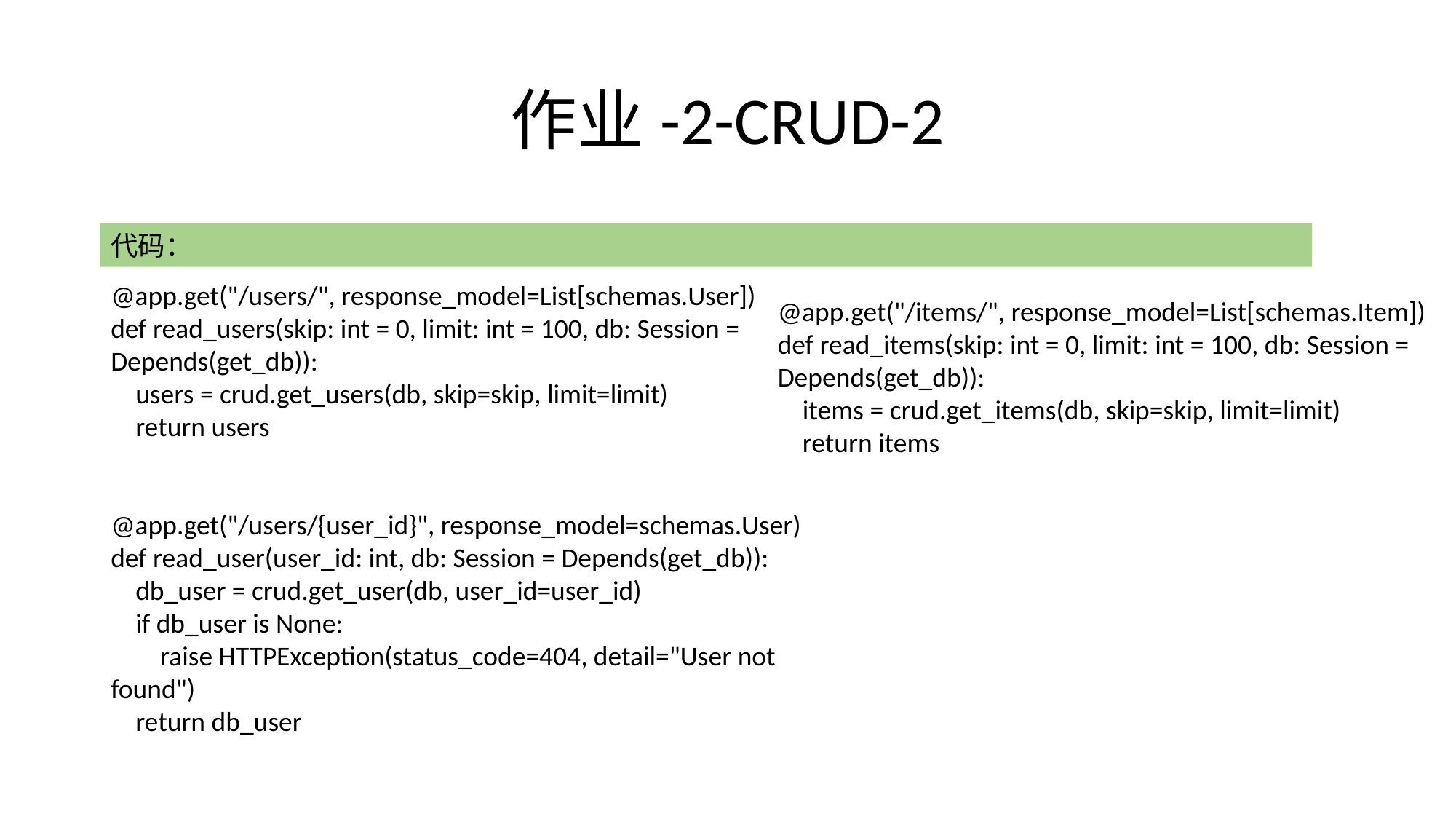

# 作业-2-CRUD-2
代码：
@app.get("/users/", response_model=List[schemas.User])
def read_users(skip: int = 0, limit: int = 100, db: Session = Depends(get_db)):
    users = crud.get_users(db, skip=skip, limit=limit)
    return users

@app.get("/users/{user_id}", response_model=schemas.User)
def read_user(user_id: int, db: Session = Depends(get_db)):
    db_user = crud.get_user(db, user_id=user_id)
    if db_user is None:
        raise HTTPException(status_code=404, detail="User not found")
    return db_user
@app.get("/items/", response_model=List[schemas.Item])
def read_items(skip: int = 0, limit: int = 100, db: Session = Depends(get_db)):
    items = crud.get_items(db, skip=skip, limit=limit)
    return items